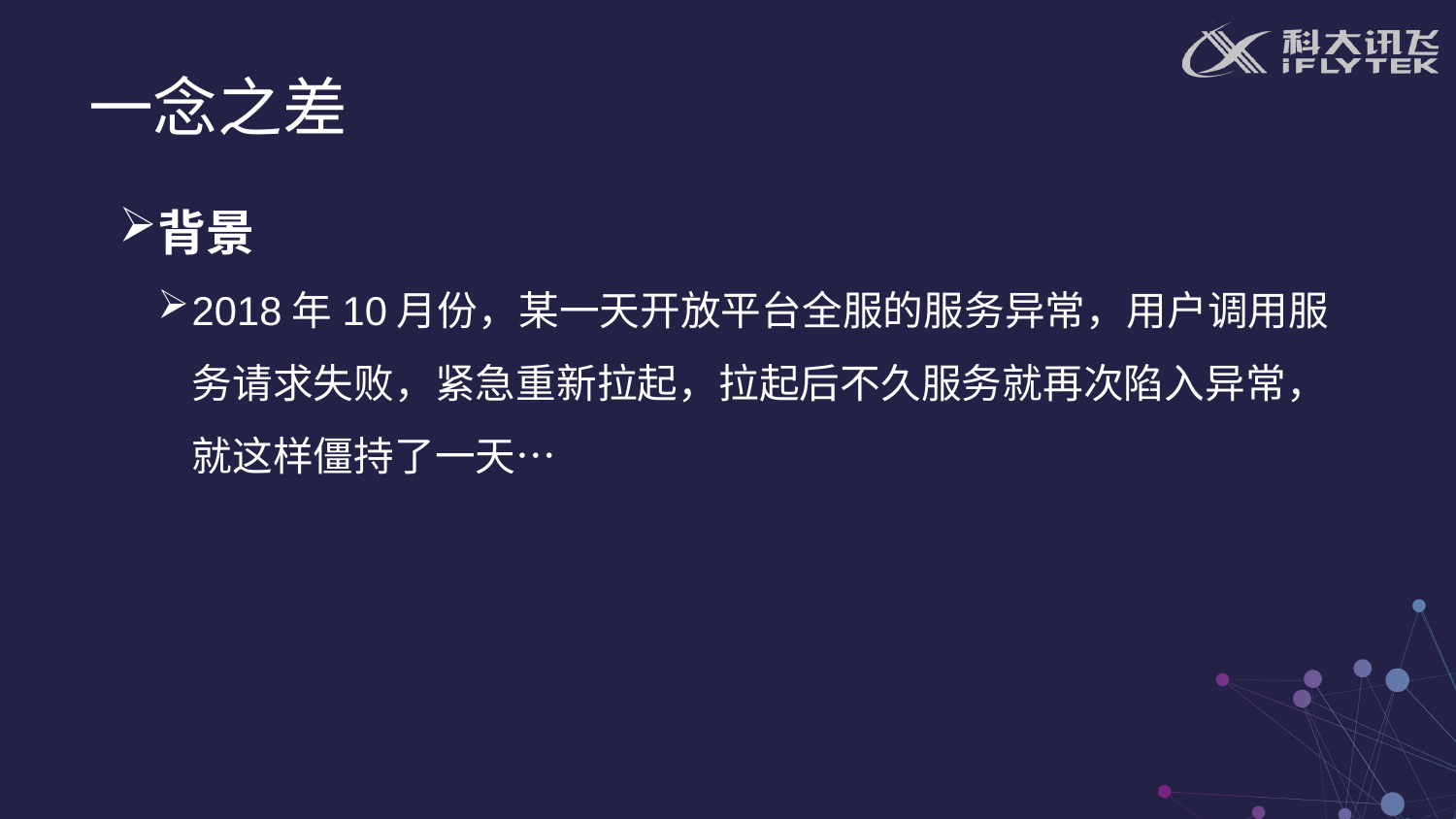

一念之差
背景
2018年10月份，某一天开放平台全服的服务异常，用户调用服务请求失败，紧急重新拉起，拉起后不久服务就再次陷入异常，就这样僵持了一天…